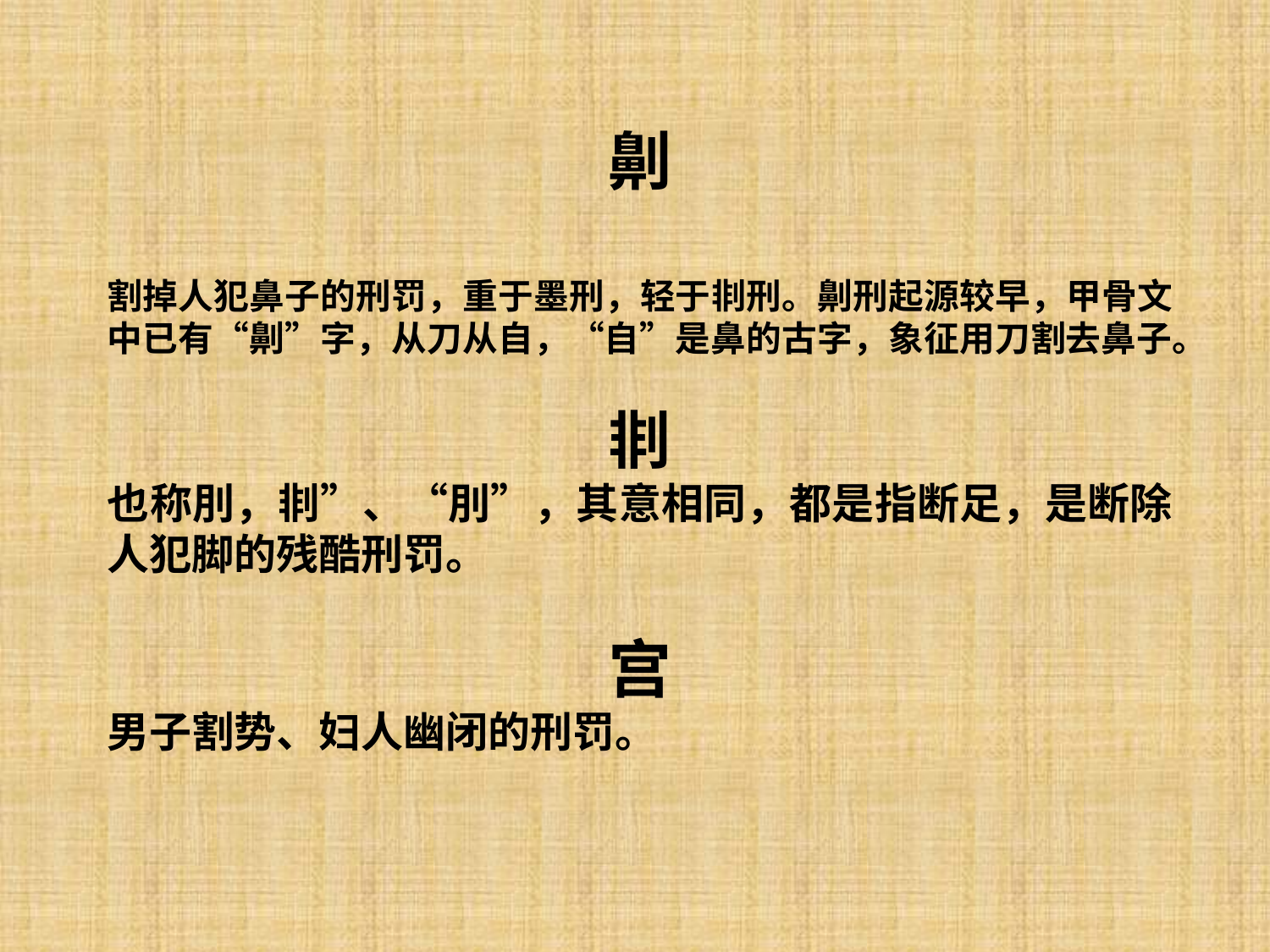

劓

割掉人犯鼻子的刑罚，重于墨刑，轻于剕刑。劓刑起源较早，甲骨文中已有“劓”字，从刀从自，“自”是鼻的古字，象征用刀割去鼻子。

剕
也称刖，剕”、“刖”，其意相同，都是指断足，是断除人犯脚的残酷刑罚。

宫
男子割势、妇人幽闭的刑罚。